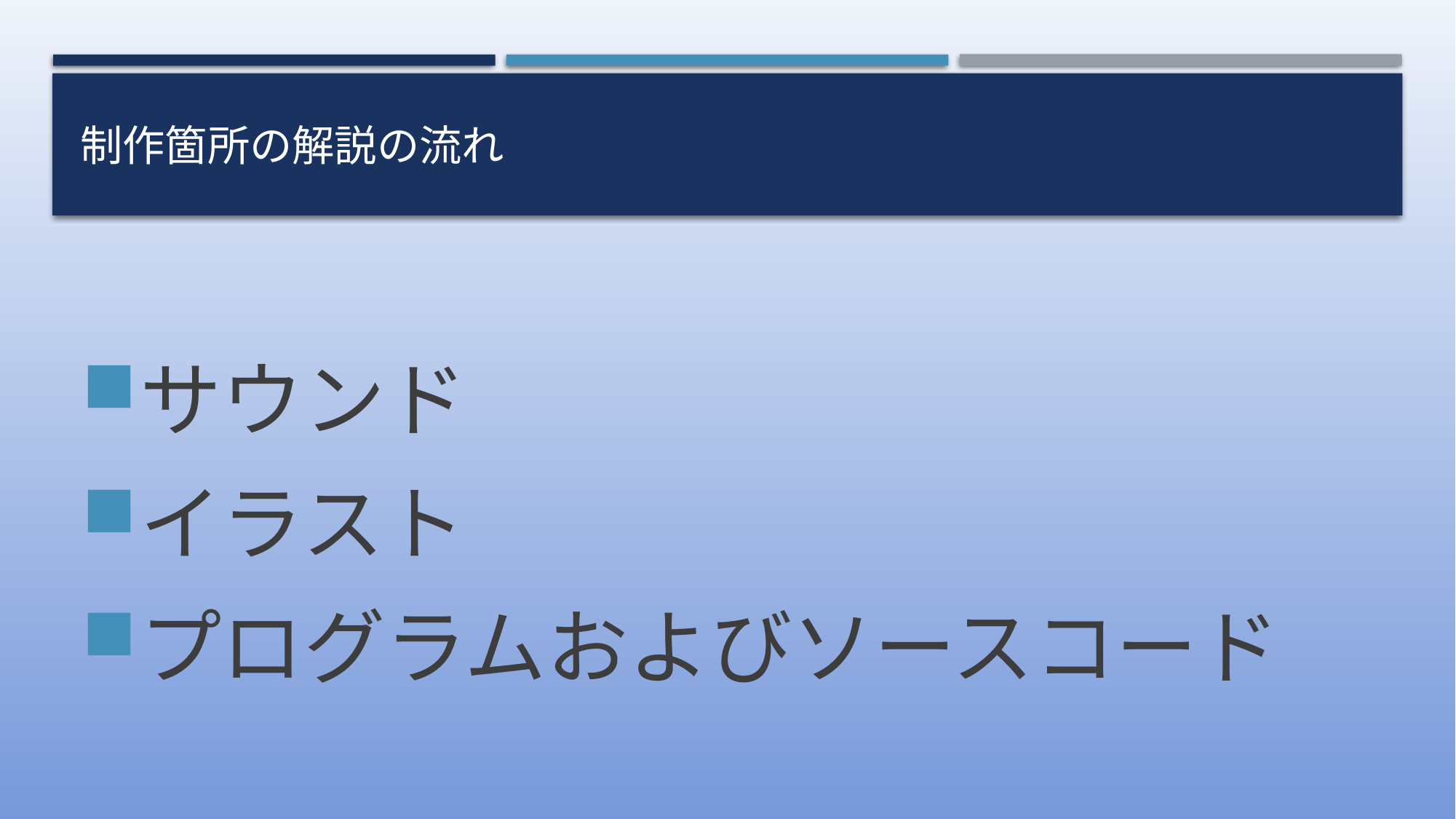

# 制作箇所の解説の流れ

サウンド
イラスト
プログラムおよびソースコード